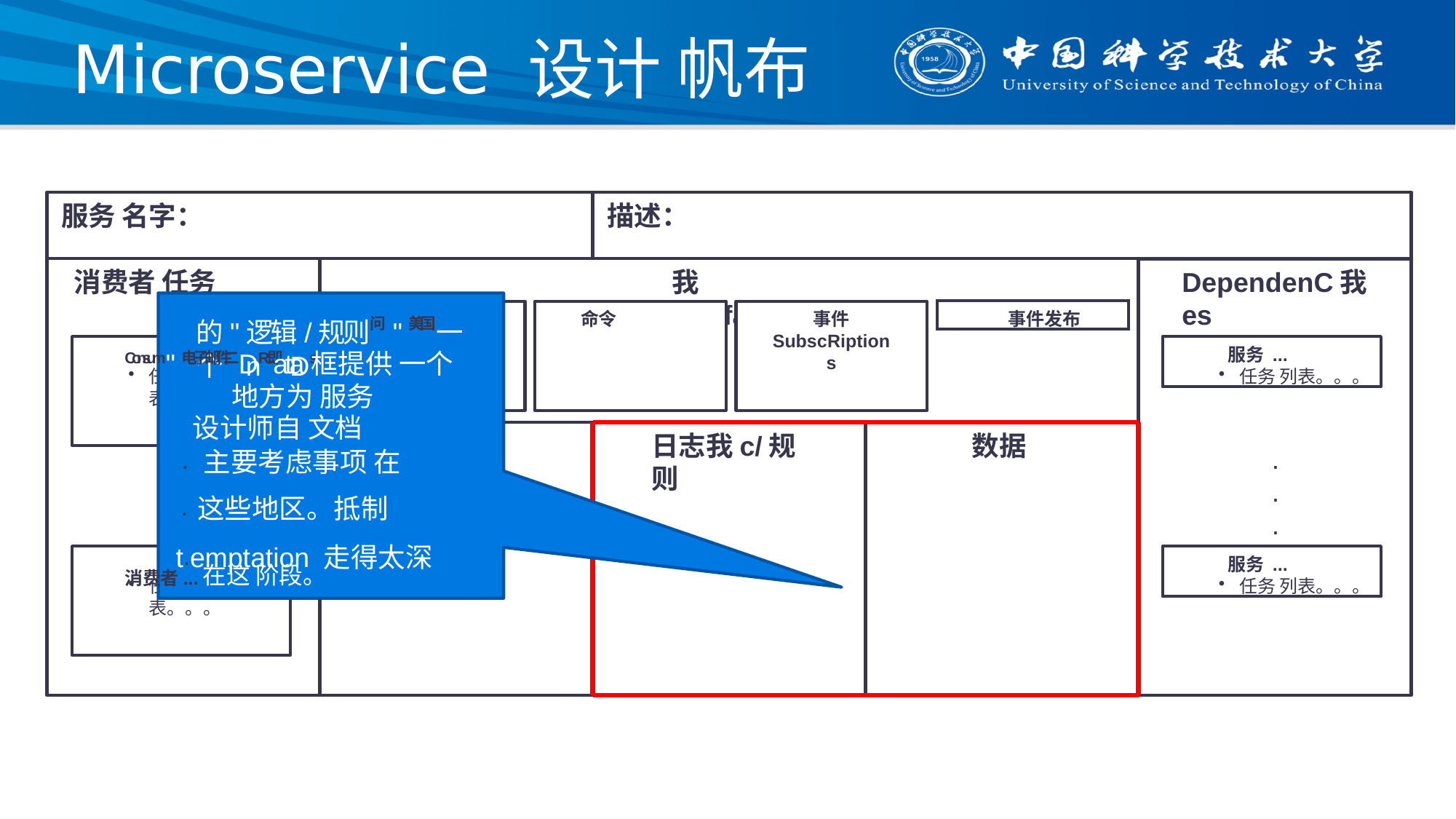

# Microservice 设计 帆布

描述：
服务 名字：

我nterface
消费者 任务
DependenC我es

事件发布

命令
事件
SubscRiptions
的"逻辑/规则问"美国一个二n即Ds

服务 ...
任务 列表。。。
Consum"电子邮件DR...ata框提供 一个
任务 列表。。。
地方为 服务
设计师自 文档
.

质量我t我es
数据
日志我c/规则
.
.
.
主要考虑事项 在
.这些地区。抵制 t.emptation 走得太深
消费者...在这 阶段。

服务 ...
任务 列表。。。
任务 列表。。。